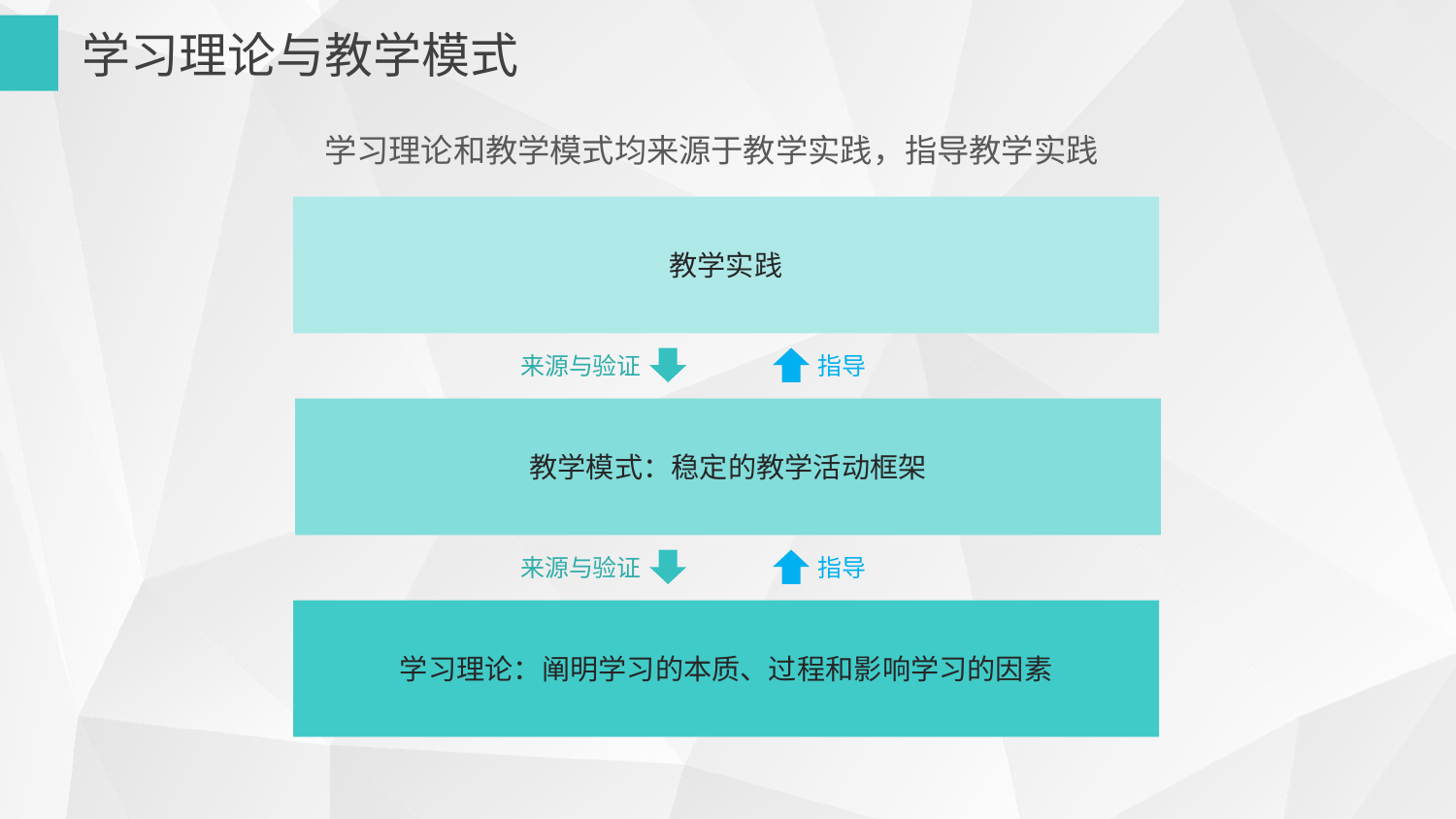

学习理论与教学模式
学习理论和教学模式均来源于教学实践，指导教学实践
教学实践
来源与验证
指导

教学模式：稳定的教学活动框架
来源与验证
指导

学习理论：阐明学习的本质、过程和影响学习的因素